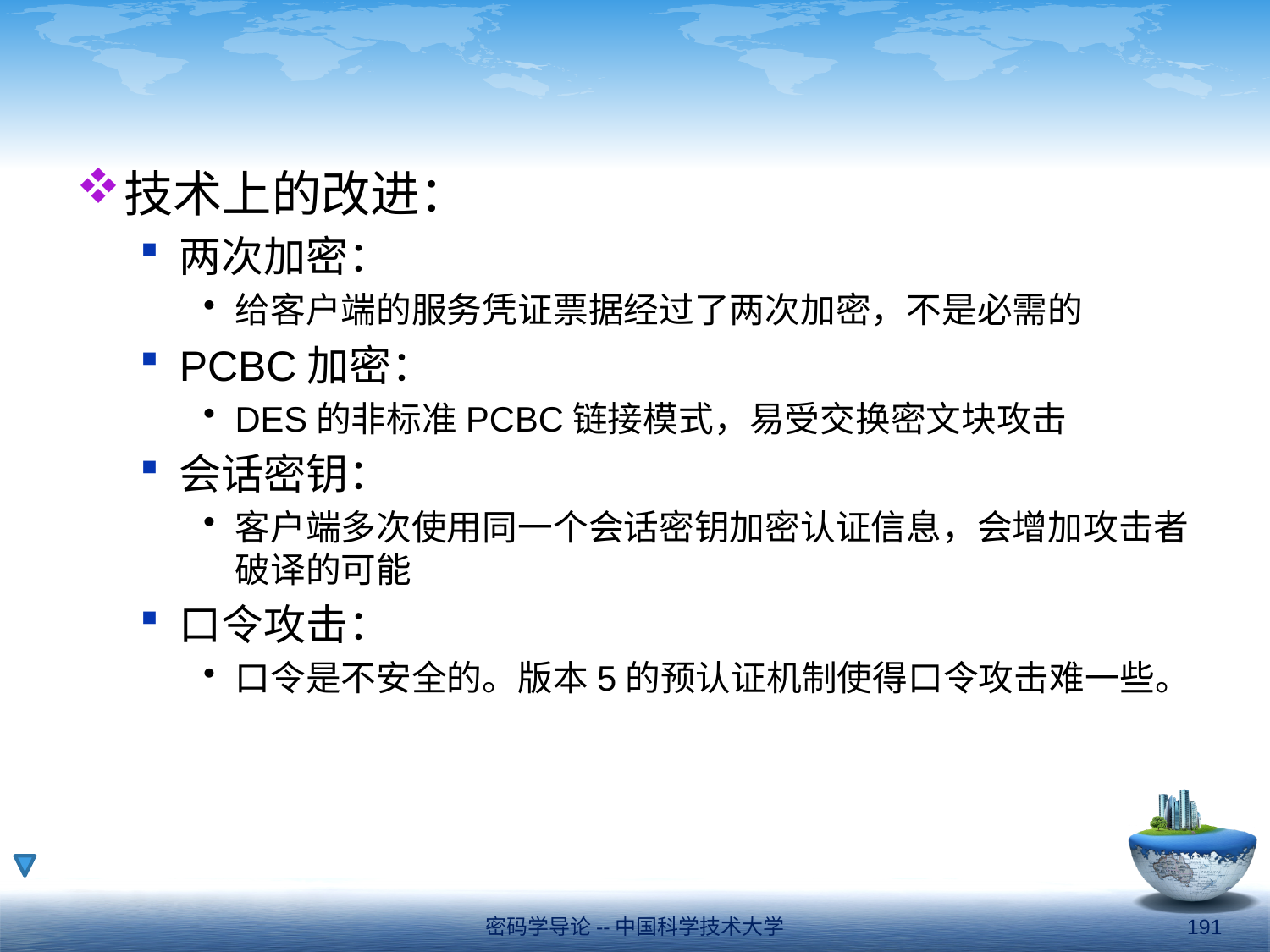

#
技术上的改进：
两次加密：
给客户端的服务凭证票据经过了两次加密，不是必需的
PCBC加密：
DES的非标准PCBC链接模式，易受交换密文块攻击
会话密钥：
客户端多次使用同一个会话密钥加密认证信息，会增加攻击者破译的可能
口令攻击：
口令是不安全的。版本5的预认证机制使得口令攻击难一些。

密码学导论--中国科学技术大学
191